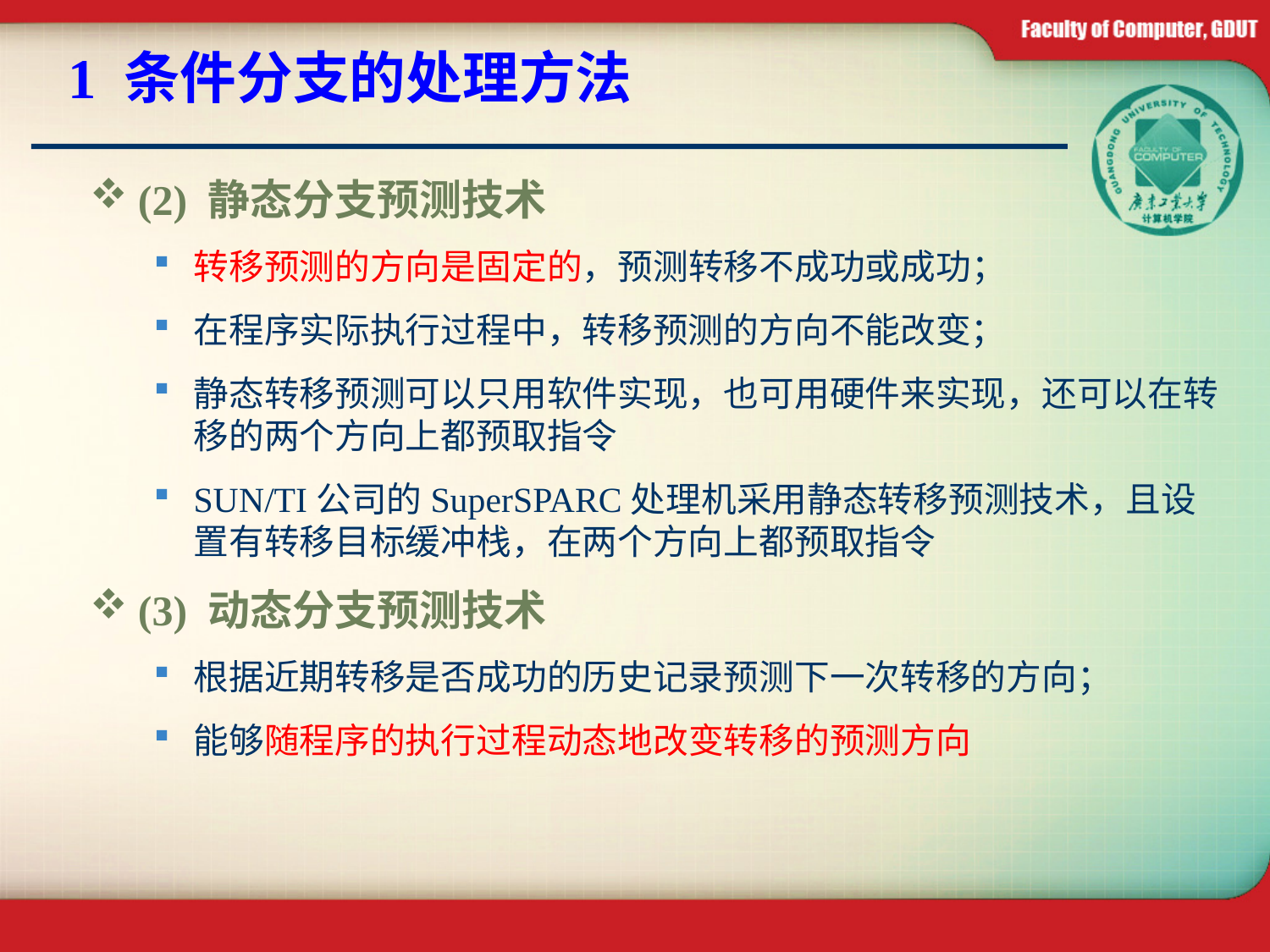

# 1 条件分支的处理方法
(2) 静态分支预测技术
转移预测的方向是固定的，预测转移不成功或成功；
在程序实际执行过程中，转移预测的方向不能改变；
静态转移预测可以只用软件实现，也可用硬件来实现，还可以在转移的两个方向上都预取指令
SUN/TI公司的SuperSPARC处理机采用静态转移预测技术，且设置有转移目标缓冲栈，在两个方向上都预取指令
(3) 动态分支预测技术
根据近期转移是否成功的历史记录预测下一次转移的方向；
能够随程序的执行过程动态地改变转移的预测方向